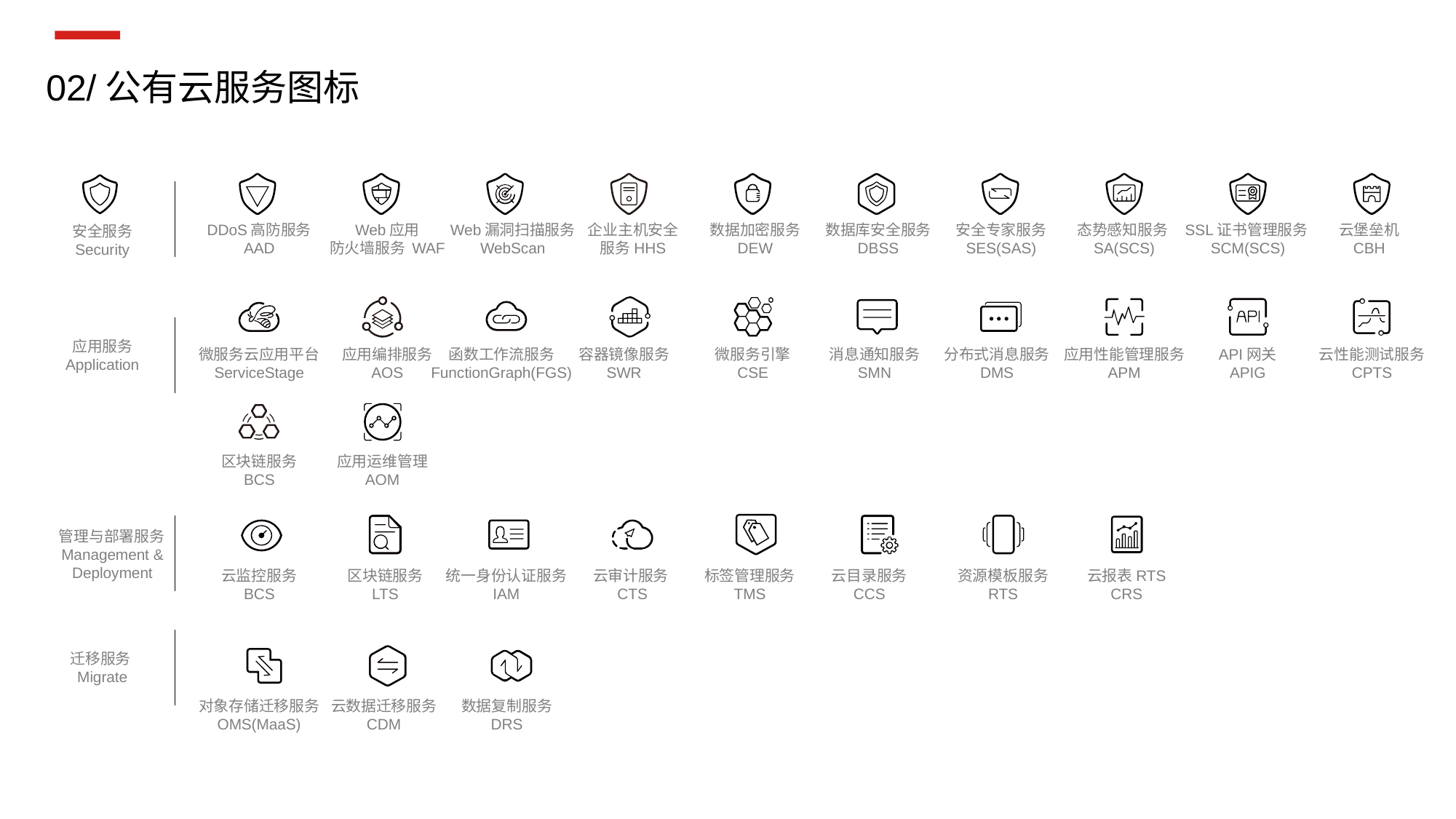

02/公有云服务图标

DDoS高防服务
AAD
Web应用
防火墙服务 WAF
Web漏洞扫描服务
WebScan
企业主机安全
服务HHS
数据加密服务
DEW
数据库安全服务
DBSS
安全专家服务
SES(SAS)
态势感知服务
SA(SCS)
SSL证书管理服务
SCM(SCS)
云堡垒机
CBH
安全服务
Security

应用服务
Application
微服务云应用平台
ServiceStage
应用编排服务
AOS
函数工作流服务
FunctionGraph(FGS)
容器镜像服务
SWR
微服务引擎
CSE
消息通知服务
SMN
分布式消息服务
DMS
应用性能管理服务
APM
API网关
APIG
云性能测试服务
CPTS

区块链服务
BCS
应用运维管理
AOM

管理与部署服务Management & Deployment

云监控服务
BCS
区块链服务
LTS
统一身份认证服务
IAM
云审计服务
CTS
标签管理服务
TMS
云目录服务
CCS
资源模板服务
RTS
云报表RTS
CRS

迁移服务Migrate

对象存储迁移服务
OMS(MaaS)
云数据迁移服务
CDM
数据复制服务
DRS